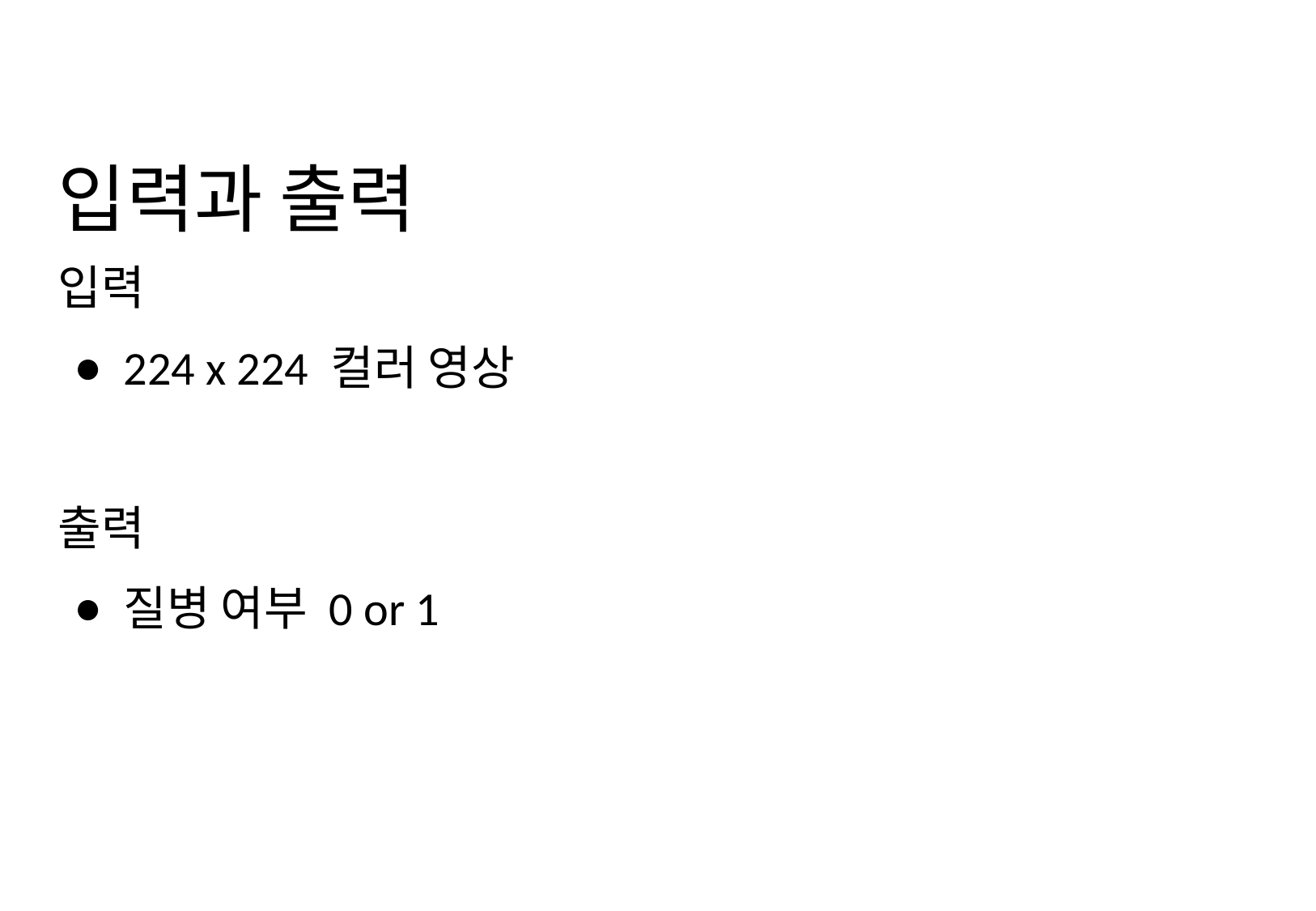

# 입력과 출력
입력
224 x 224 컬러 영상

출력
질병 여부 0 or 1